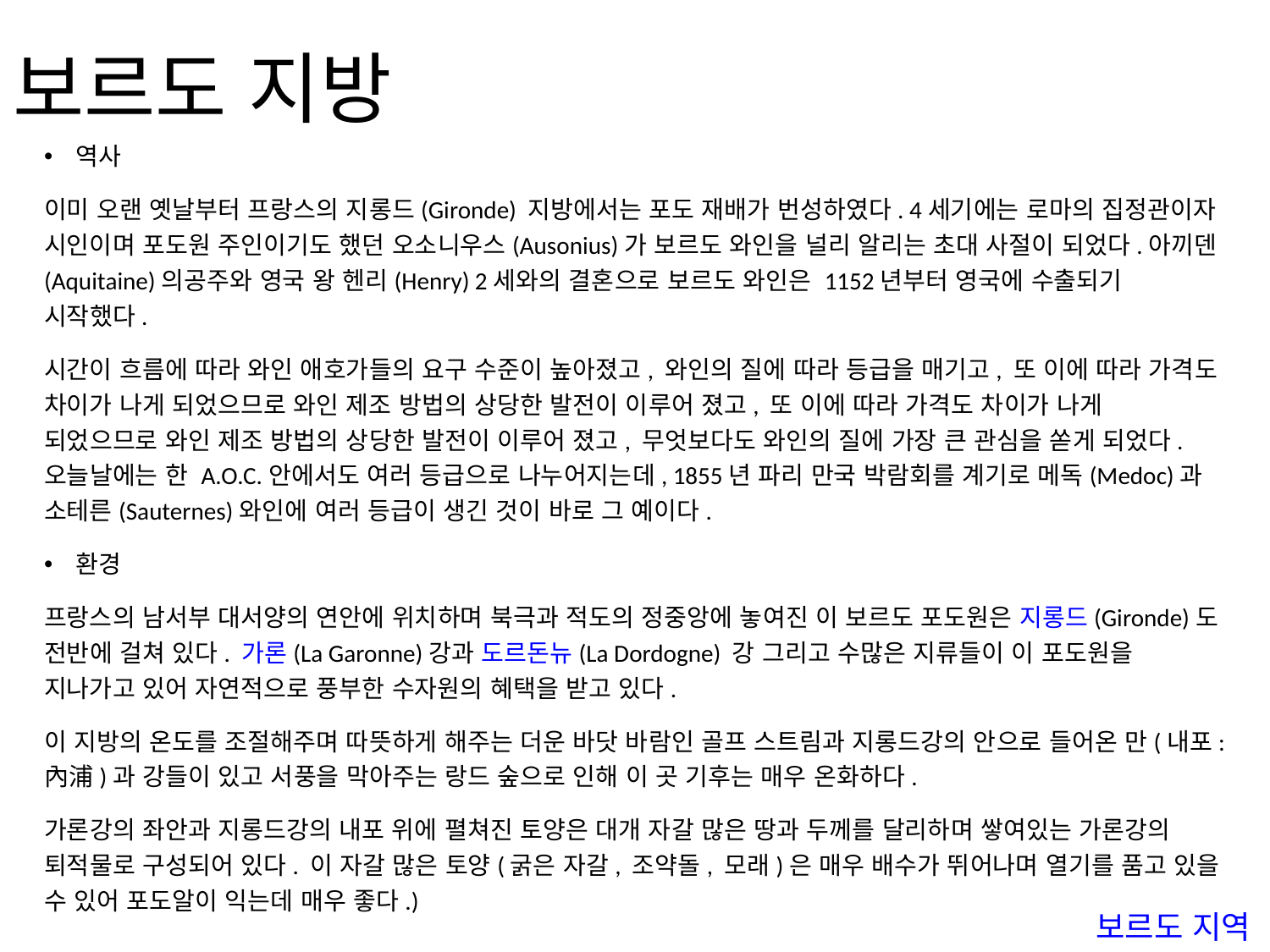

# 보르도 지방
역사
이미 오랜 옛날부터 프랑스의 지롱드(Gironde) 지방에서는 포도 재배가 번성하였다. 4세기에는 로마의 집정관이자 시인이며 포도원 주인이기도 했던 오소니우스(Ausonius)가 보르도 와인을 널리 알리는 초대 사절이 되었다.아끼덴(Aquitaine)의공주와 영국 왕 헨리(Henry) 2세와의 결혼으로 보르도 와인은 1152년부터 영국에 수출되기 시작했다.
시간이 흐름에 따라 와인 애호가들의 요구 수준이 높아졌고, 와인의 질에 따라 등급을 매기고, 또 이에 따라 가격도 차이가 나게 되었으므로 와인 제조 방법의 상당한 발전이 이루어 졌고, 또 이에 따라 가격도 차이가 나게 되었으므로 와인 제조 방법의 상당한 발전이 이루어 졌고, 무엇보다도 와인의 질에 가장 큰 관심을 쏟게 되었다. 오늘날에는 한 A.O.C.안에서도 여러 등급으로 나누어지는데, 1855년 파리 만국 박람회를 계기로 메독(Medoc)과 소테른(Sauternes)와인에 여러 등급이 생긴 것이 바로 그 예이다.
환경
프랑스의 남서부 대서양의 연안에 위치하며 북극과 적도의 정중앙에 놓여진 이 보르도 포도원은 지롱드(Gironde)도 전반에 걸쳐 있다. 가론(La Garonne)강과 도르돈뉴(La Dordogne) 강 그리고 수많은 지류들이 이 포도원을 지나가고 있어 자연적으로 풍부한 수자원의 혜택을 받고 있다.
이 지방의 온도를 조절해주며 따뜻하게 해주는 더운 바닷 바람인 골프 스트림과 지롱드강의 안으로 들어온 만(내포:內浦)과 강들이 있고 서풍을 막아주는 랑드 숲으로 인해 이 곳 기후는 매우 온화하다.
가론강의 좌안과 지롱드강의 내포 위에 펼쳐진 토양은 대개 자갈 많은 땅과 두께를 달리하며 쌓여있는 가론강의 퇴적물로 구성되어 있다. 이 자갈 많은 토양(굵은 자갈, 조약돌, 모래)은 매우 배수가 뛰어나며 열기를 품고 있을 수 있어 포도알이 익는데 매우 좋다.)
보르도 지역